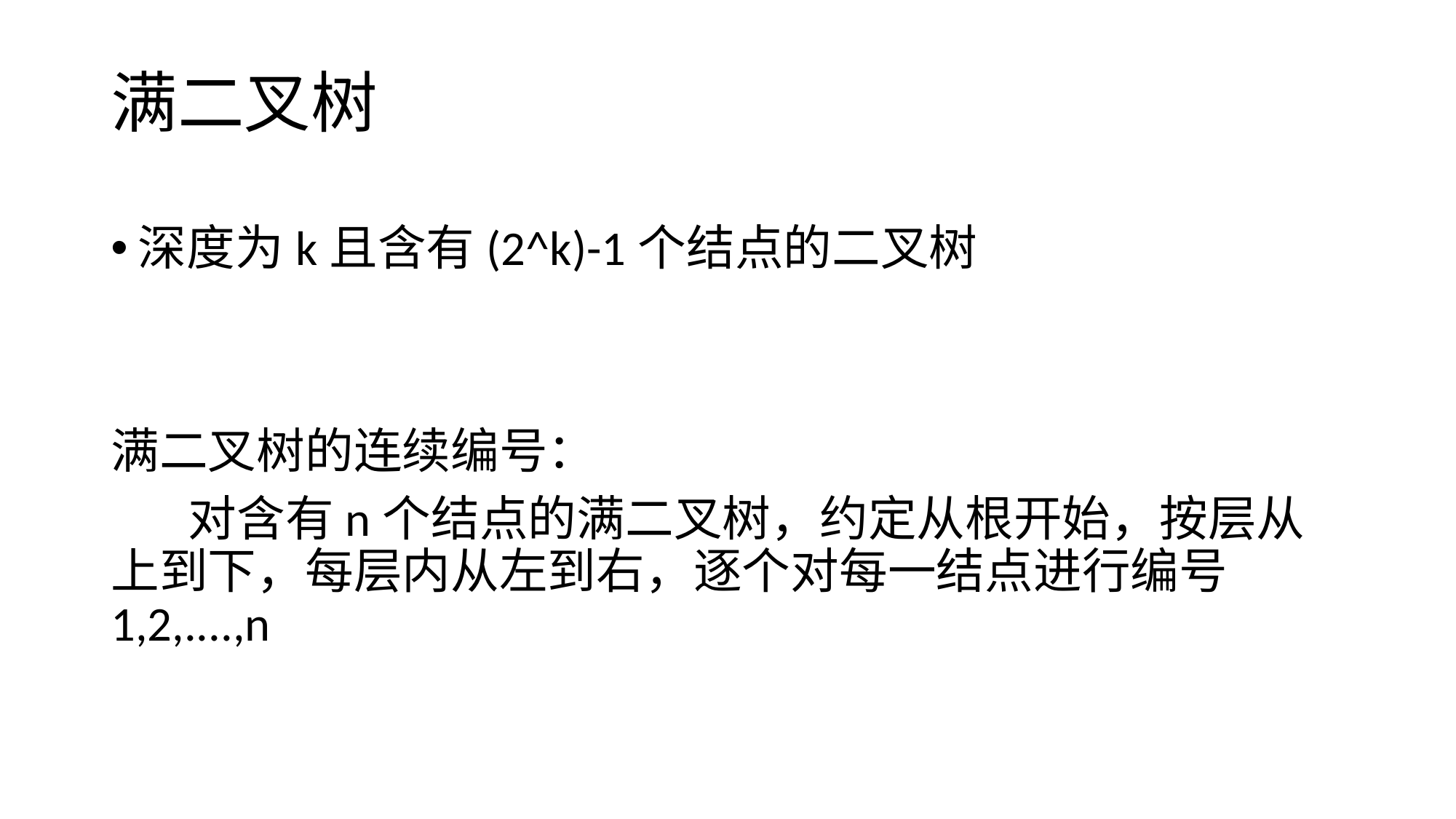

# 满二叉树
深度为k且含有(2^k)-1个结点的二叉树

满二叉树的连续编号：
      对含有n个结点的满二叉树，约定从根开始，按层从上到下，每层内从左到右，逐个对每一结点进行编号1,2,....,n